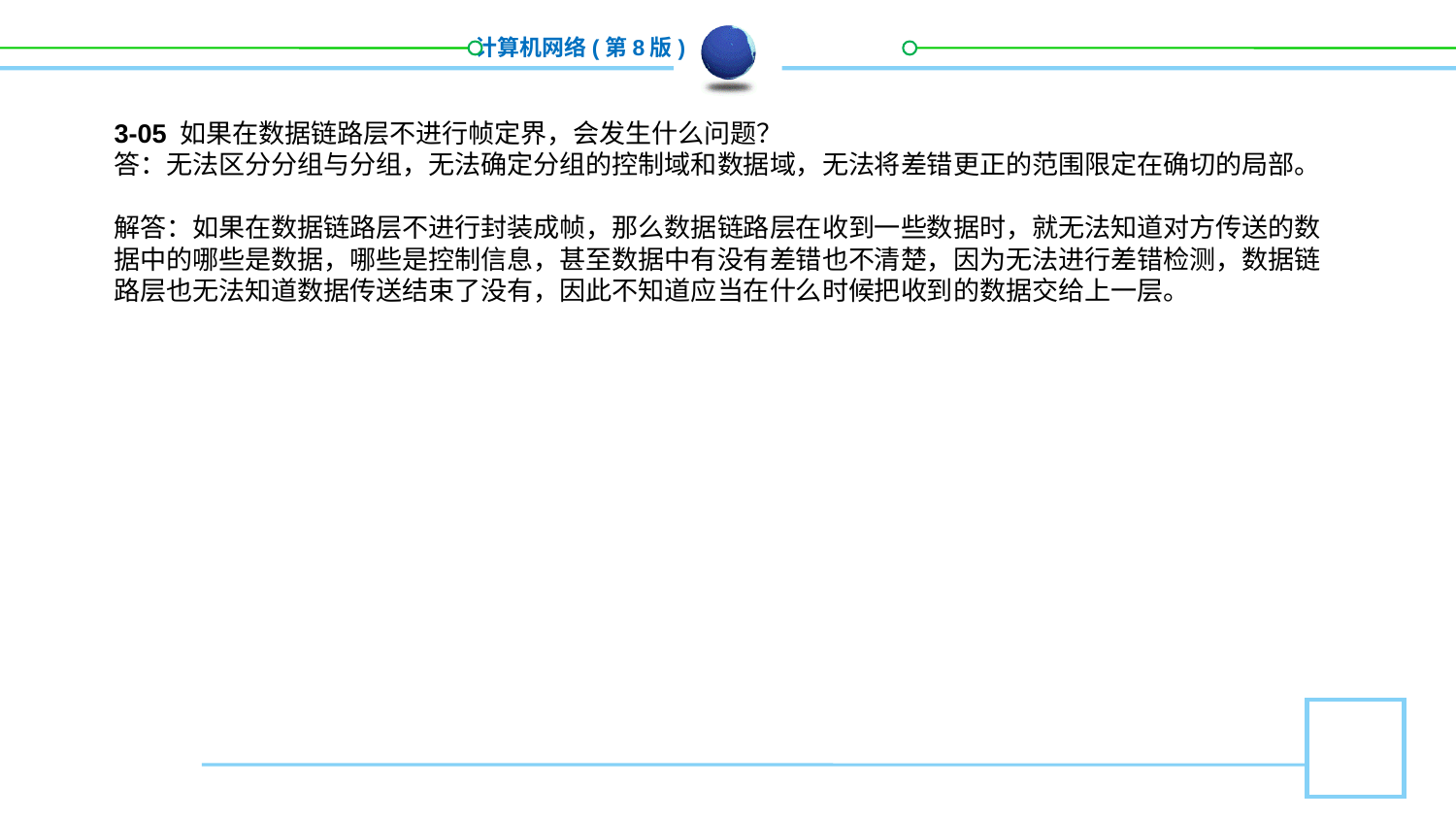

3-05 如果在数据链路层不进行帧定界，会发生什么问题？
答：无法区分分组与分组，无法确定分组的控制域和数据域，无法将差错更正的范围限定在确切的局部。

解答：如果在数据链路层不进行封装成帧，那么数据链路层在收到一些数据时，就无法知道对方传送的数据中的哪些是数据，哪些是控制信息，甚至数据中有没有差错也不清楚，因为无法进行差错检测，数据链路层也无法知道数据传送结束了没有，因此不知道应当在什么时候把收到的数据交给上一层。